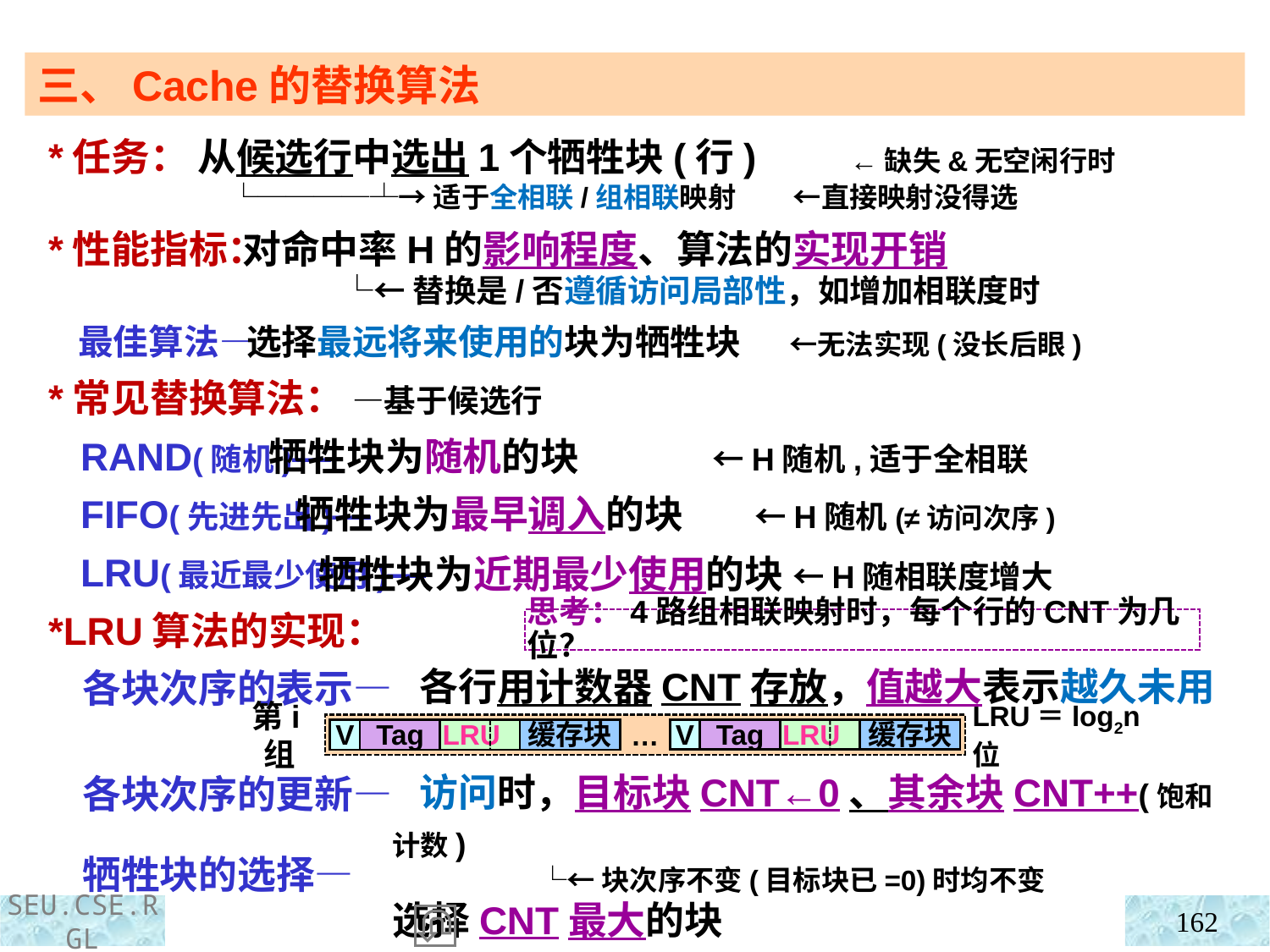

三、Cache的替换算法
 *任务：

 *性能指标：

    最佳算法—
 *常见替换算法： —基于候选行
    RAND(随机)—
    FIFO(先进先出)—
    LRU(最近最少使用)—
 *LRU算法的实现：
    各块次序的表示—

    各块次序的更新—

    牺牲块的选择—
从候选行中选出1个牺牲块(行)         ←缺失&无空闲行时
     └────┴→适于全相联/组相联映射         ←直接映射没得选
    对命中率H的影响程度、算法的实现开销
                    └←替换是/否遵循访问局部性，如增加相联度时
     选择最远将来使用的块为牺牲块      ←无法实现(没长后眼)

       牺牲块为随机的块               ←H随机,适于全相联
          牺牲块为最早调入的块        ←H随机(≠访问次序)
             牺牲块为近期最少使用的块 ←H随相联度增大
思考：4路组相联映射时，每个行的CNT为几位？
  各行用计数器CNT存放，值越大表示越久未用

  访问时，目标块CNT←0、其余块CNT++(饱和计数)
                       └←块次序不变(目标块已=0)时均不变
选择CNT最大的块
第i组

V
Tag
LRU
缓存块
LRU＝log2n位
V
Tag
LRU
缓存块
…

162